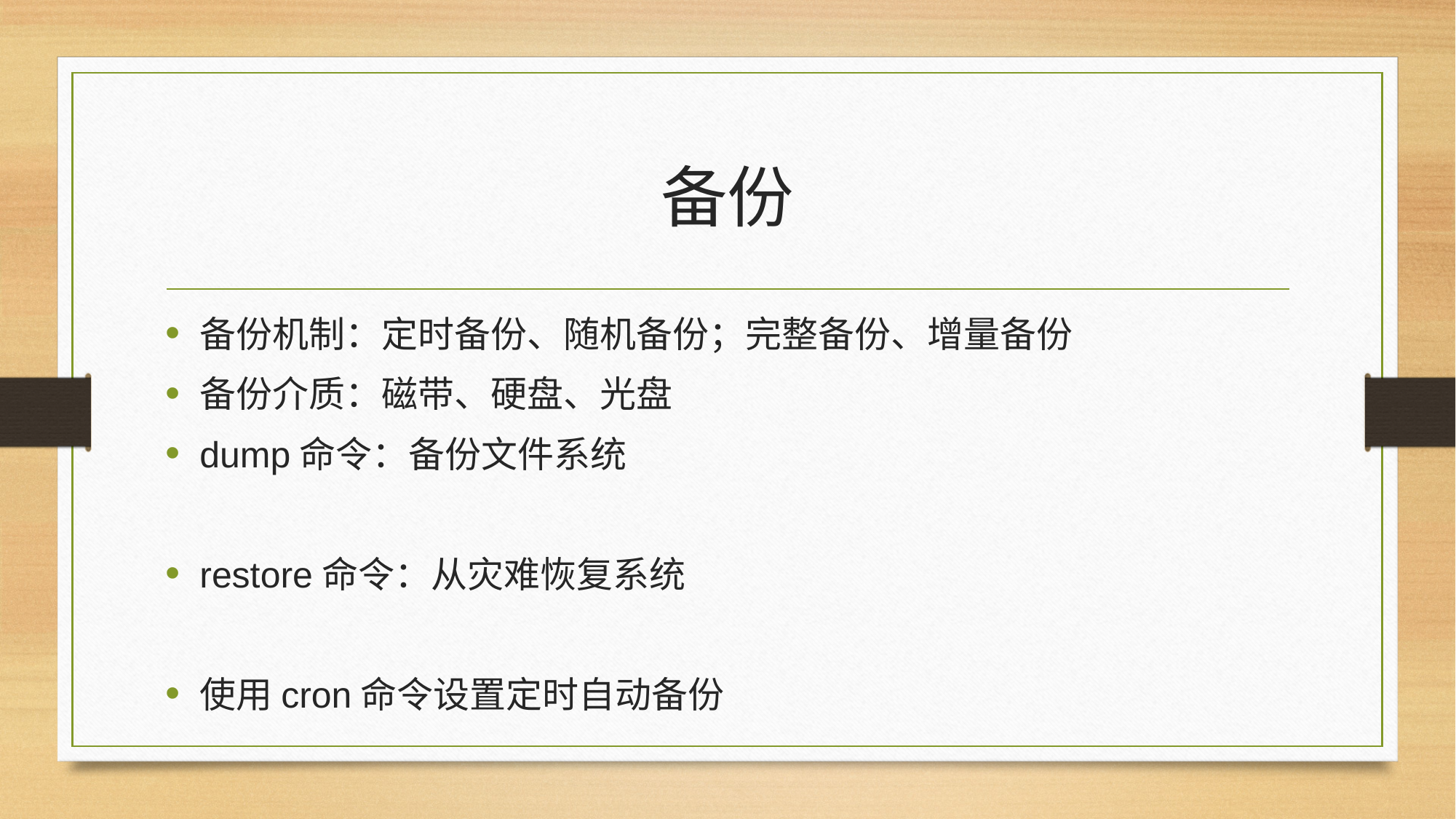

# 备份
备份机制：定时备份、随机备份；完整备份、增量备份
备份介质：磁带、硬盘、光盘
dump命令：备份文件系统

restore命令：从灾难恢复系统

使用cron命令设置定时自动备份